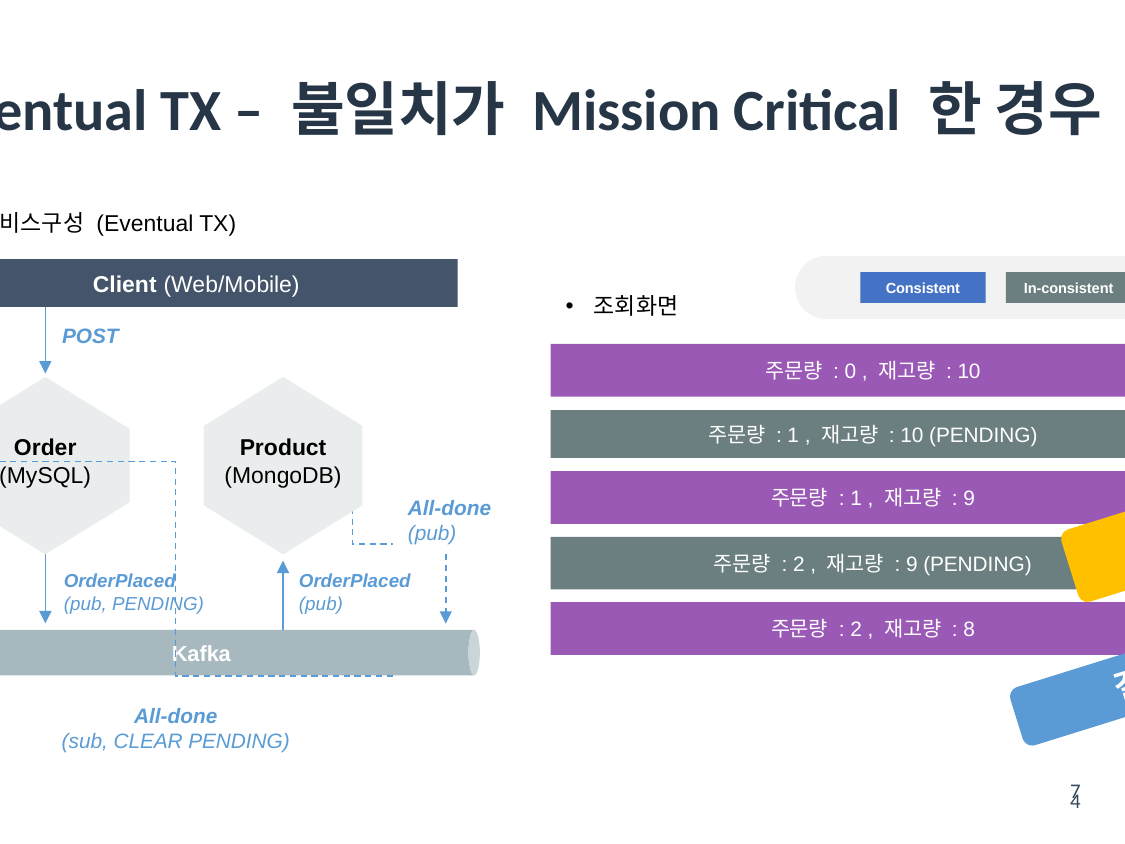

# Eventual TX – 불일치가 Mission Critical 한 경우
서비스구성 (Eventual TX)

Consistent
In-consistent
Client (Web/Mobile)
조회화면
POST
주문량 : 0 , 재고량 : 10

Order
(MySQL)

Product
(MongoDB)
주문량 : 1 , 재고량 : 10 (PENDING)
주문량 : 1 , 재고량 : 9
All-done
(pub)
불일치 할 수
있음을 표시
주문량 : 2 , 재고량 : 9 (PENDING)
OrderPlaced
(pub, PENDING)
OrderPlaced
(pub)
주문량 : 2 , 재고량 : 8
Kafka
결국 일치
All-done
(sub, CLEAR PENDING)